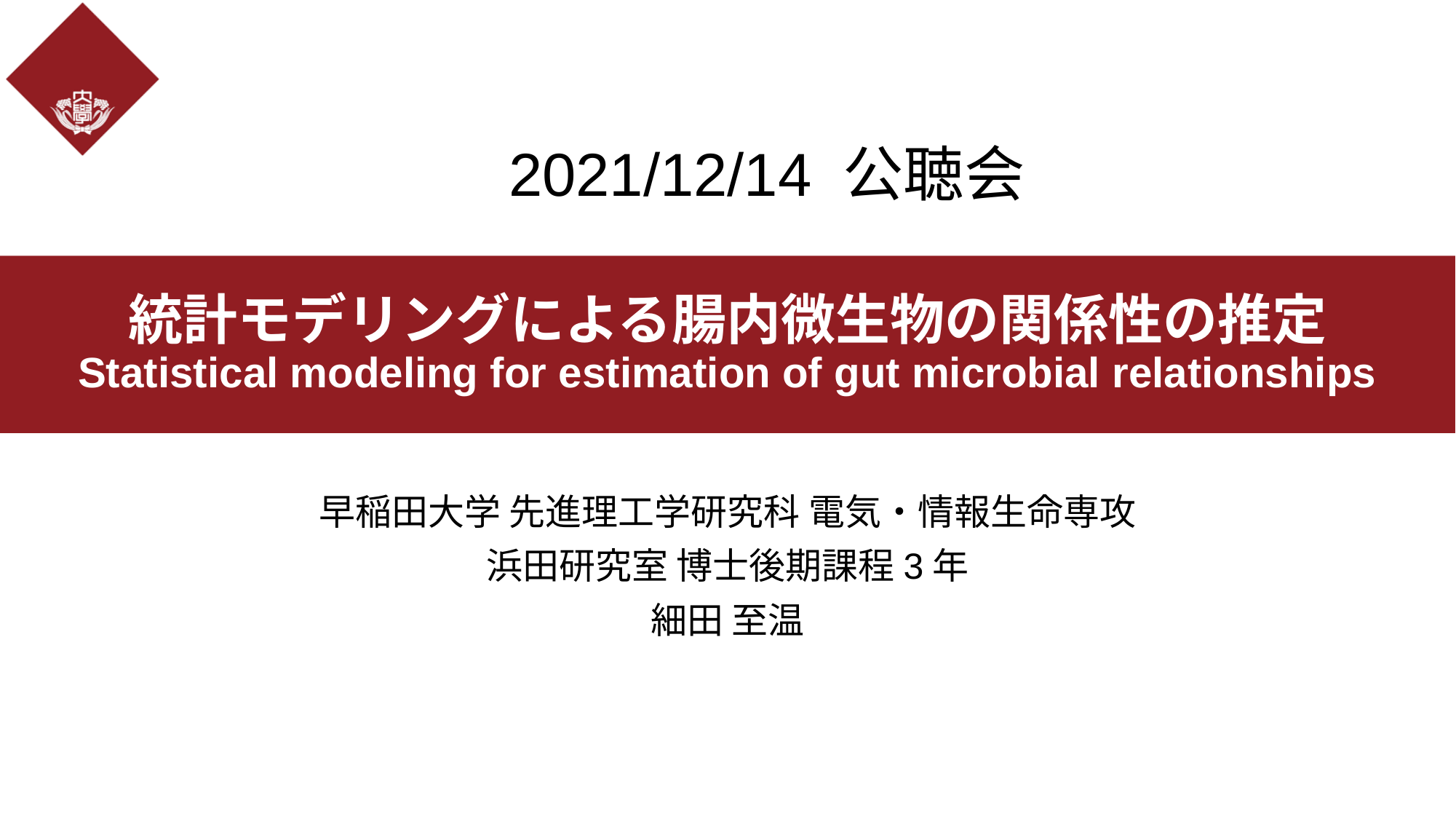

2021/12/14 公聴会
# 統計モデリングによる腸内微生物の関係性の推定 Statistical modeling for estimation of gut microbial relationships
早稲田大学 先進理工学研究科 電気・情報生命専攻
浜田研究室 博士後期課程3年
細田 至温